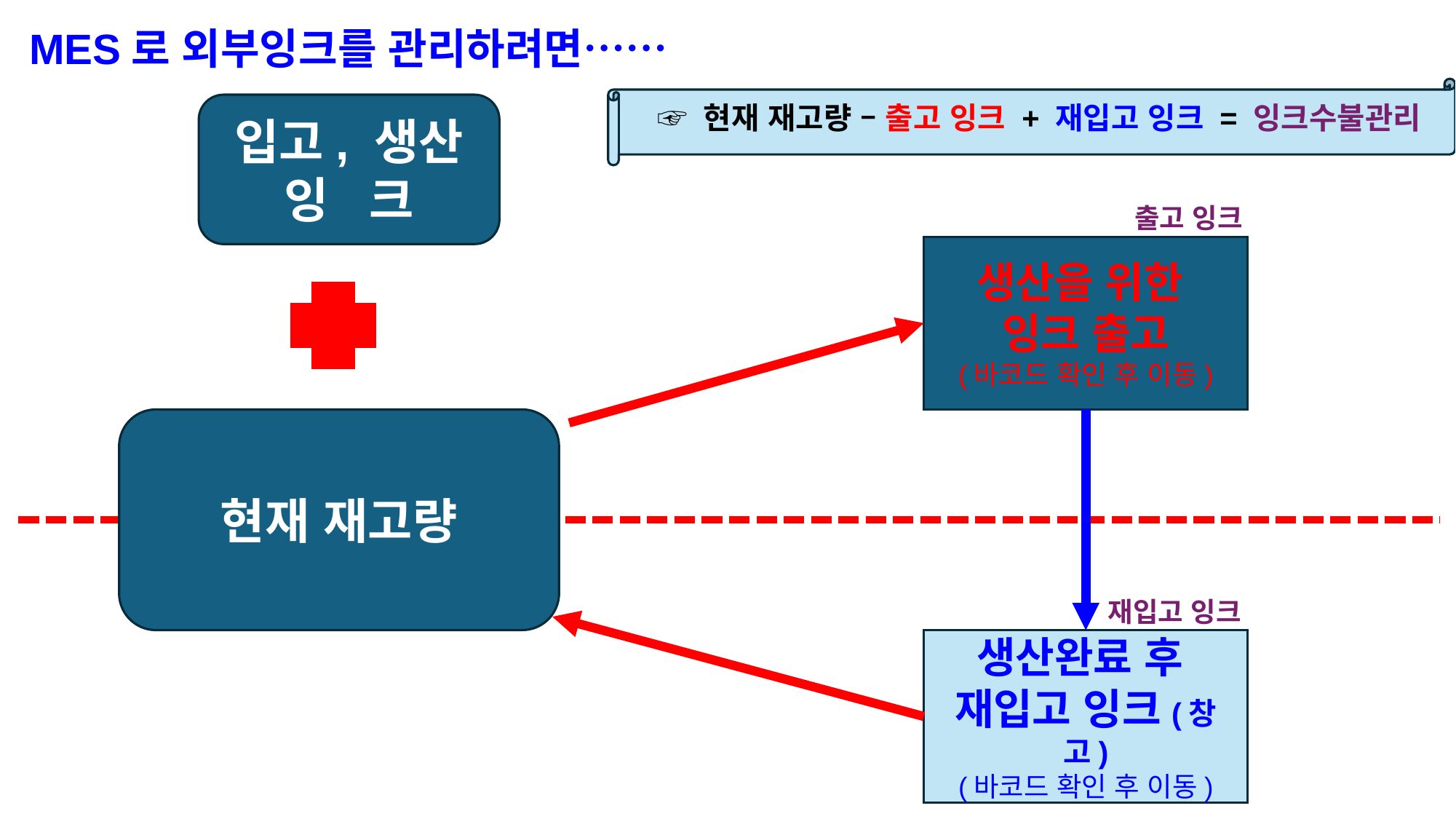

MES로 외부잉크를 관리하려면……

☞ 현재 재고량 – 출고 잉크 + 재입고 잉크 = 잉크수불관리
입고, 생산
잉   크
출고 잉크
생산을 위한
잉크 출고
(바코드 확인 후 이동)

현재 재고량
재입고 잉크
생산완료 후
재입고 잉크(창고)
(바코드 확인 후 이동)